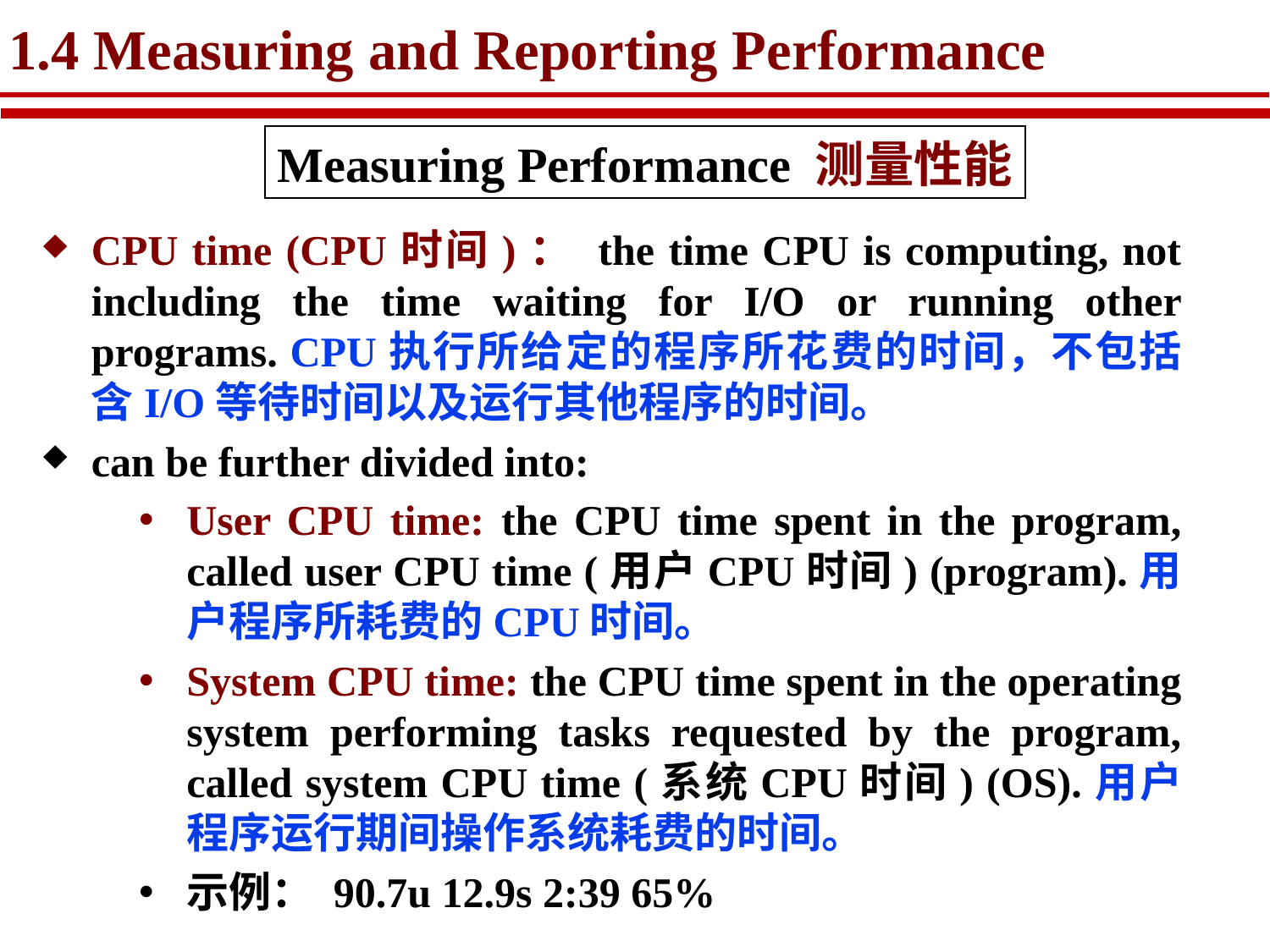

# 1.4 Measuring and Reporting Performance
Measuring Performance 测量性能
CPU time (CPU时间)： the time CPU is computing, not including the time waiting for I/O or running other programs. CPU执行所给定的程序所花费的时间，不包括含I/O等待时间以及运行其他程序的时间。
can be further divided into:
User CPU time: the CPU time spent in the program, called user CPU time (用户CPU时间) (program).用户程序所耗费的CPU时间。
System CPU time: the CPU time spent in the operating system performing tasks requested by the program, called system CPU time (系统CPU时间) (OS).用户程序运行期间操作系统耗费的时间。
示例： 90.7u 12.9s 2:39 65%